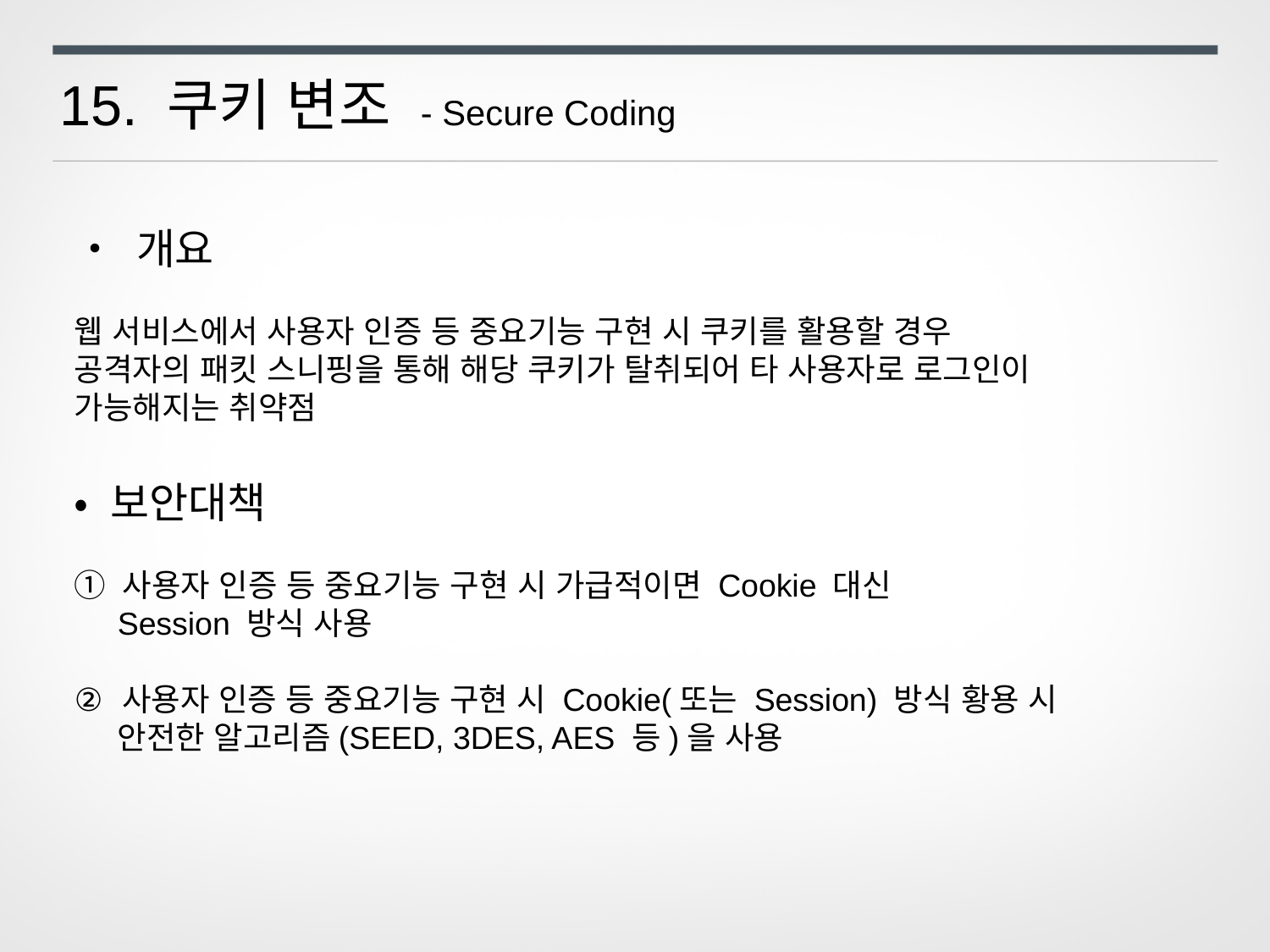

15. 쿠키 변조 - Secure Coding
• 개요

웹 서비스에서 사용자 인증 등 중요기능 구현 시 쿠키를 활용할 경우
공격자의 패킷 스니핑을 통해 해당 쿠키가 탈취되어 타 사용자로 로그인이
가능해지는 취약점

• 보안대책

① 사용자 인증 등 중요기능 구현 시 가급적이면 Cookie 대신
    Session 방식 사용

사용자 인증 등 중요기능 구현 시 Cookie(또는 Session) 방식 황용 시
    안전한 알고리즘(SEED, 3DES, AES 등)을 사용